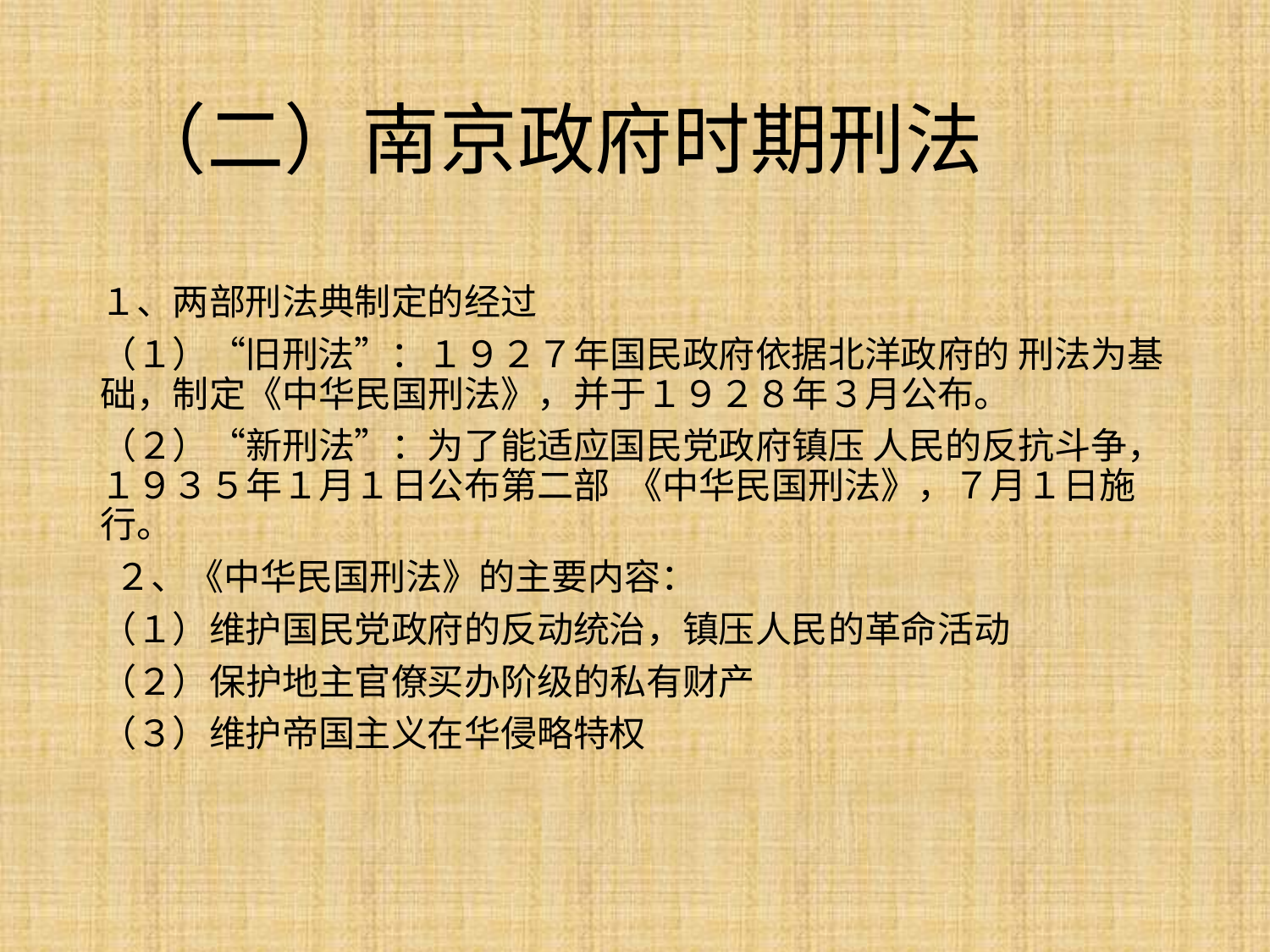

# （二）南京政府时期刑法
１、两部刑法典制定的经过
（１）“旧刑法”：１９２７年国民政府依据北洋政府的 刑法为基础，制定《中华民国刑法》，并于１９２８年３月公布。
（２）“新刑法”：为了能适应国民党政府镇压 人民的反抗斗争，１９３５年１月１日公布第二部  《中华民国刑法》，７月１日施行。
 ２、《中华民国刑法》的主要内容：
（１）维护国民党政府的反动统治，镇压人民的革命活动
（２）保护地主官僚买办阶级的私有财产
（３）维护帝国主义在华侵略特权